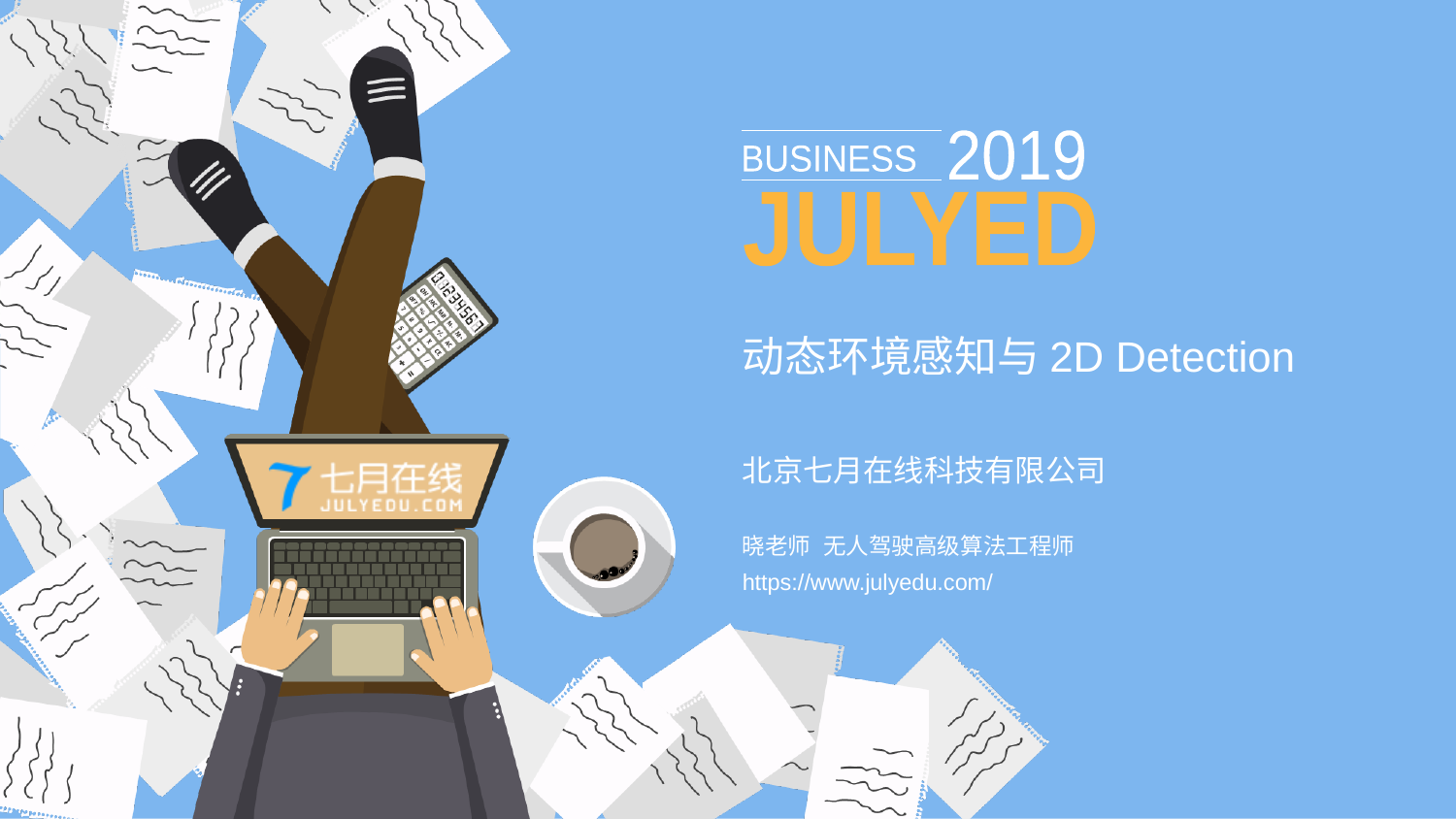

2019
BUSINESS
JULYED
# 动态环境感知与2D Detection
北京七月在线科技有限公司
晓老师  无人驾驶高级算法工程师
https://www.julyedu.com/